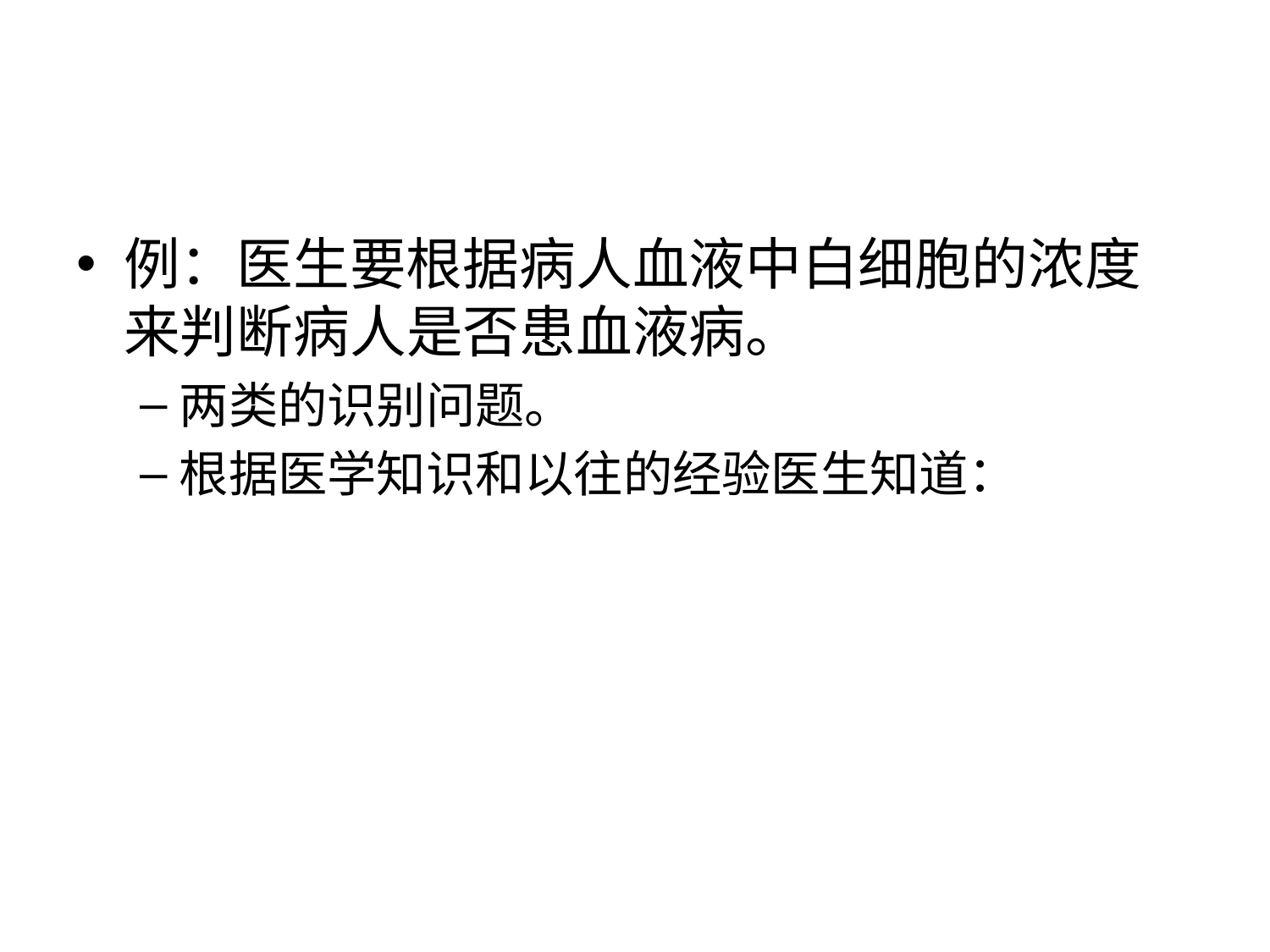

例：医生要根据病人血液中白细胞的浓度来判断病人是否患血液病。
两类的识别问题。
根据医学知识和以往的经验医生知道：